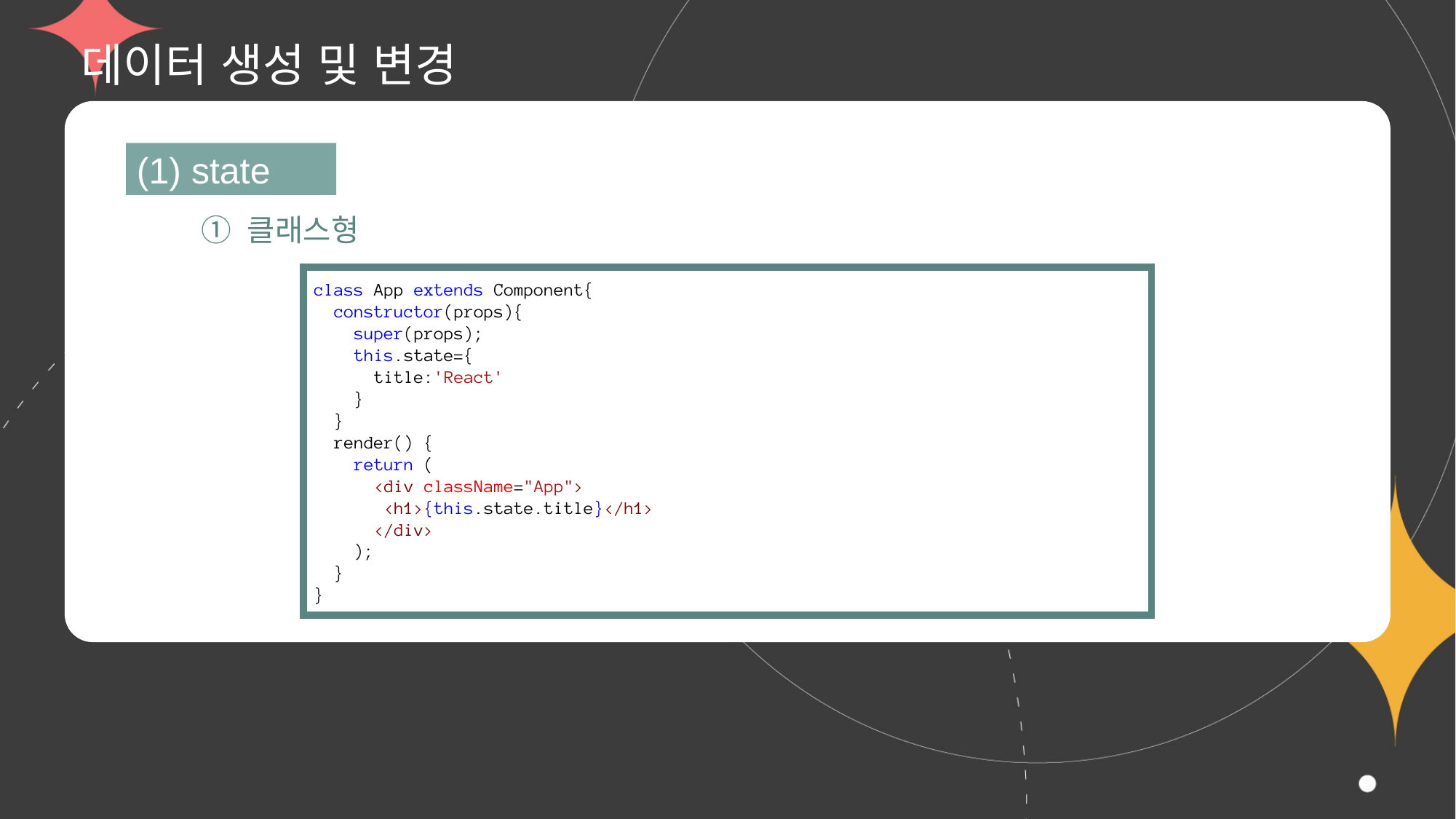

# 데이터 생성 및 변경
(1) state
① 클래스형
class App extends Component{
  constructor(props){
    super(props);
    this.state={
      title:'React'
    }
  }
  render() {
    return (
      <div className="App">
       <h1>{this.state.title}</h1>
      </div>
    );
  }
}